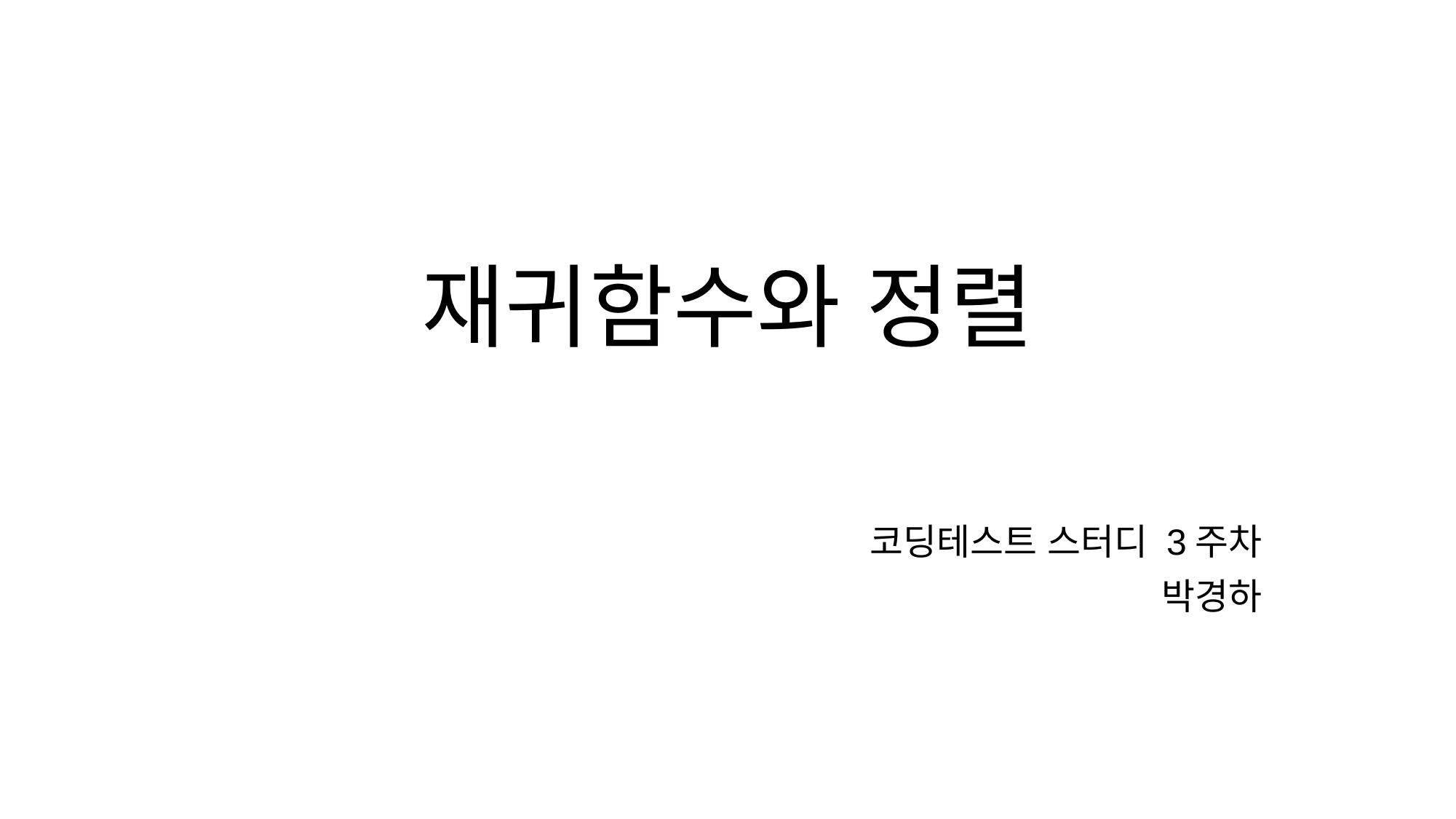

# 재귀함수와 정렬
코딩테스트 스터디 3주차
박경하